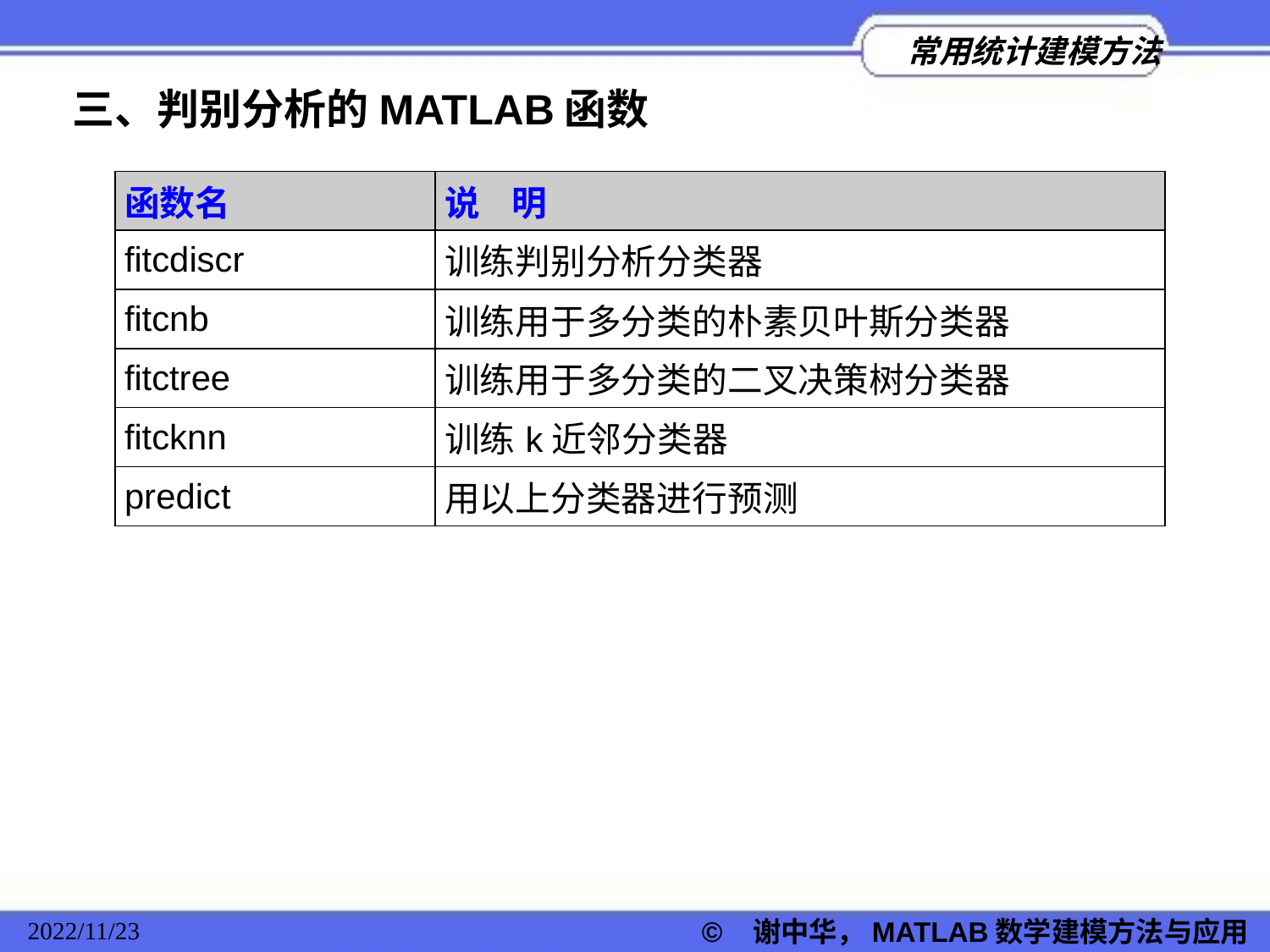

三、判别分析的MATLAB函数
| 函数名 | 说 明 |
| --- | --- |
| fitcdiscr | 训练判别分析分类器 |
| fitcnb | 训练用于多分类的朴素贝叶斯分类器 |
| fitctree | 训练用于多分类的二叉决策树分类器 |
| fitcknn | 训练k近邻分类器 |
| predict | 用以上分类器进行预测 |
©   谢中华，MATLAB数学建模方法与应用
2022/11/23